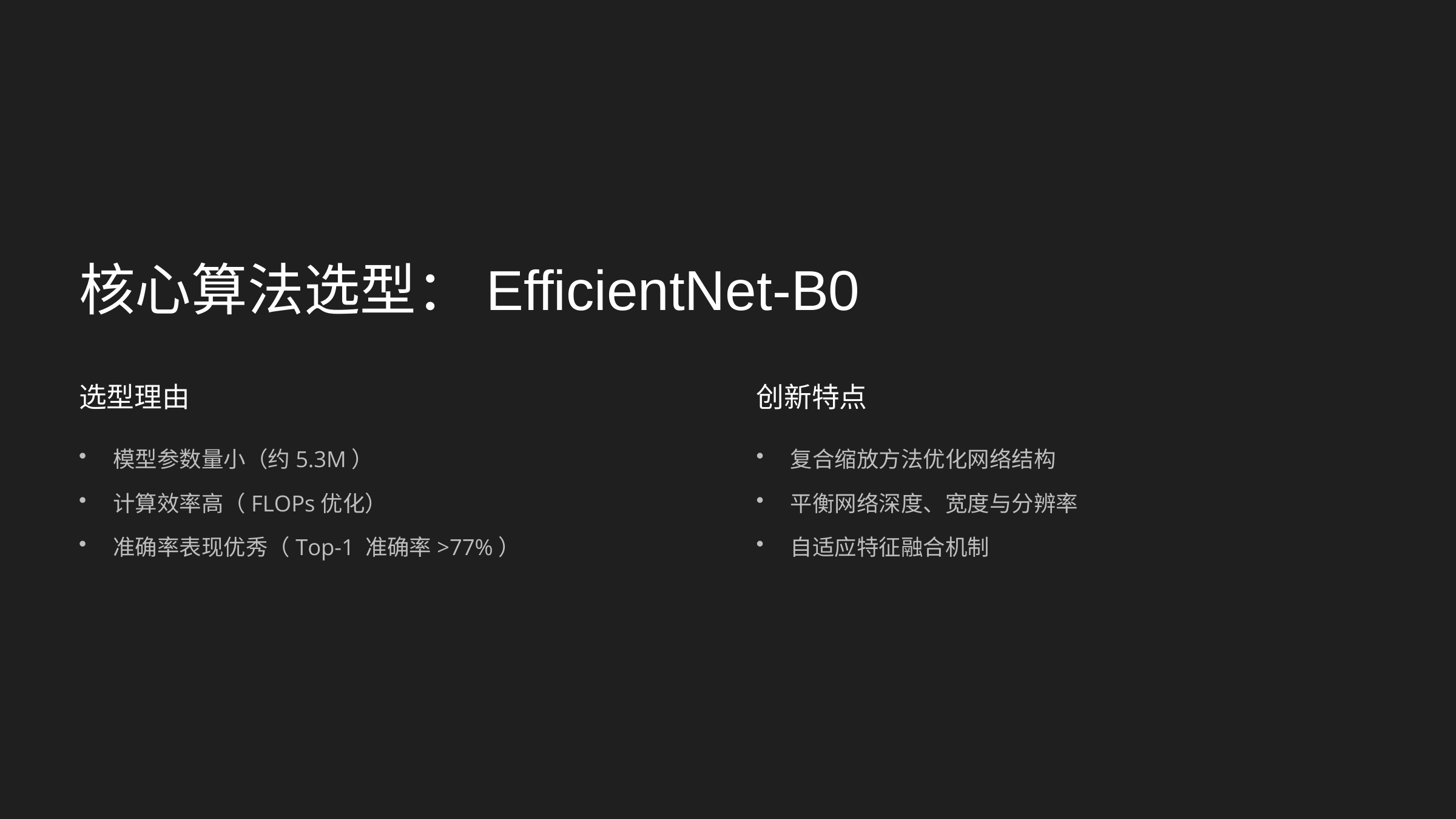

核心算法选型：EfficientNet-B0
选型理由
创新特点
模型参数量小（约5.3M）
复合缩放方法优化网络结构
计算效率高（FLOPs优化）
平衡网络深度、宽度与分辨率
准确率表现优秀（Top-1 准确率>77%）
自适应特征融合机制